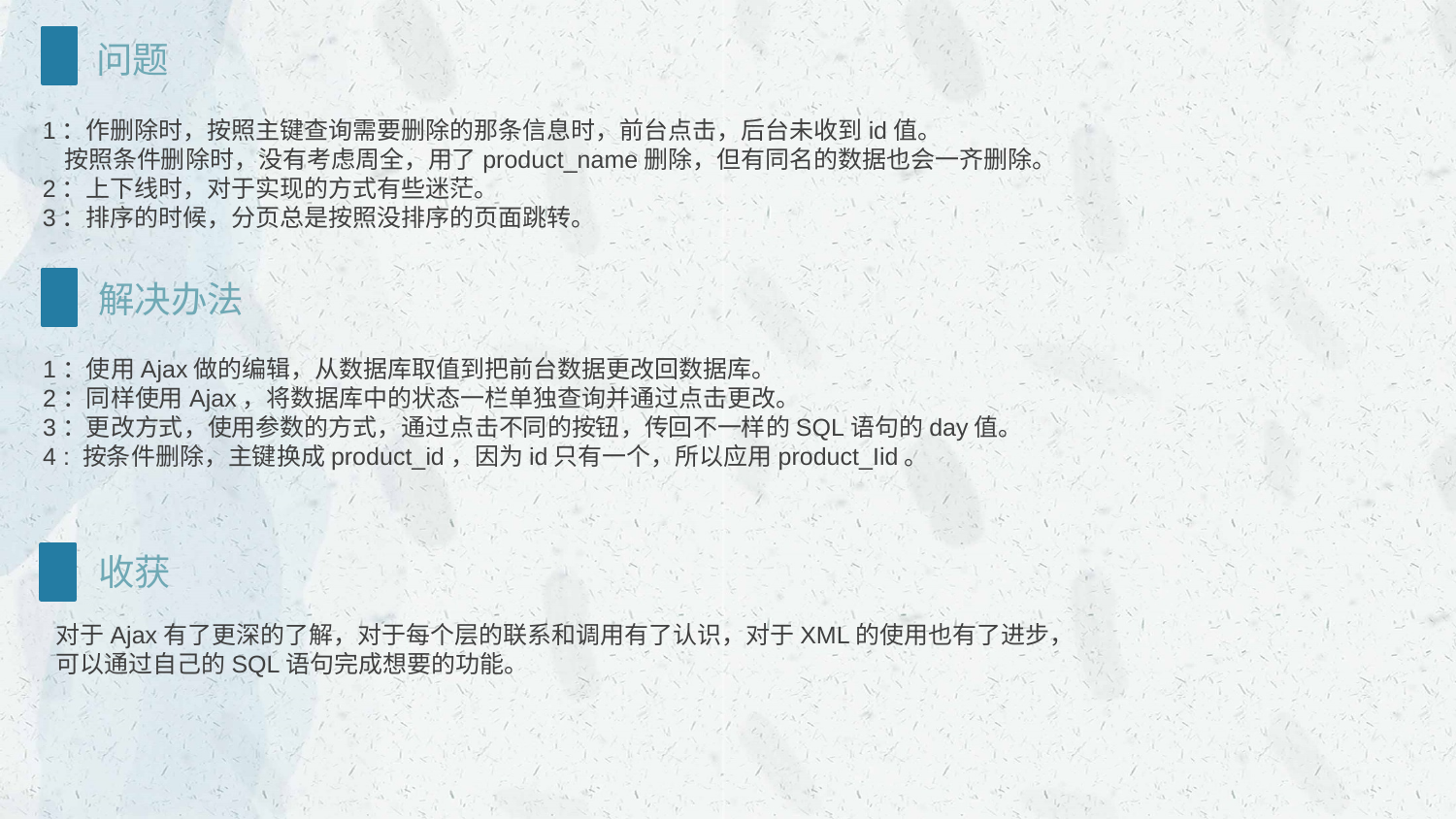

问题

1：作删除时，按照主键查询需要删除的那条信息时，前台点击，后台未收到id值。
   按照条件删除时，没有考虑周全，用了product_name删除，但有同名的数据也会一齐删除。
2：上下线时，对于实现的方式有些迷茫。
3：排序的时候，分页总是按照没排序的页面跳转。

解决办法

1：使用Ajax做的编辑，从数据库取值到把前台数据更改回数据库。
2：同样使用Ajax，将数据库中的状态一栏单独查询并通过点击更改。
3：更改方式，使用参数的方式，通过点击不同的按钮，传回不一样的SQL语句的day值。
4 : 按条件删除，主键换成product_id，因为id只有一个，所以应用product_Iid。
收获

对于Ajax有了更深的了解，对于每个层的联系和调用有了认识，对于XML的使用也有了进步，
可以通过自己的SQL语句完成想要的功能。